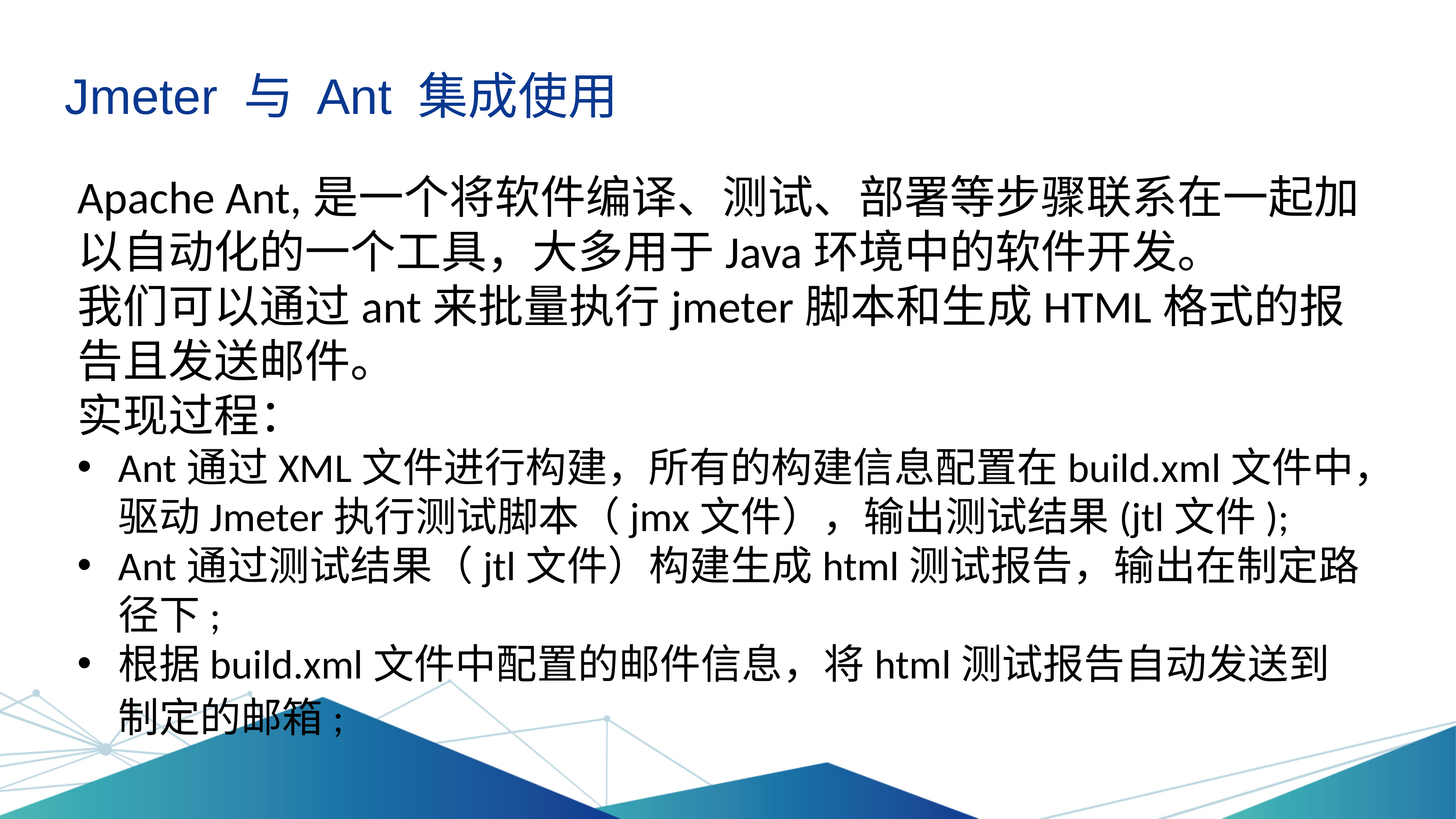

Jmeter 与 Ant 集成使用
Apache Ant,是一个将软件编译、测试、部署等步骤联系在一起加以自动化的一个工具，大多用于Java环境中的软件开发。
我们可以通过ant来批量执行jmeter脚本和生成HTML格式的报告且发送邮件。
实现过程：
Ant通过XML文件进行构建，所有的构建信息配置在build.xml文件中，驱动Jmeter执行测试脚本（jmx文件），输出测试结果(jtl文件);
Ant通过测试结果（jtl文件）构建生成html测试报告，输出在制定路径下;
根据build.xml文件中配置的邮件信息，将html测试报告自动发送到制定的邮箱;